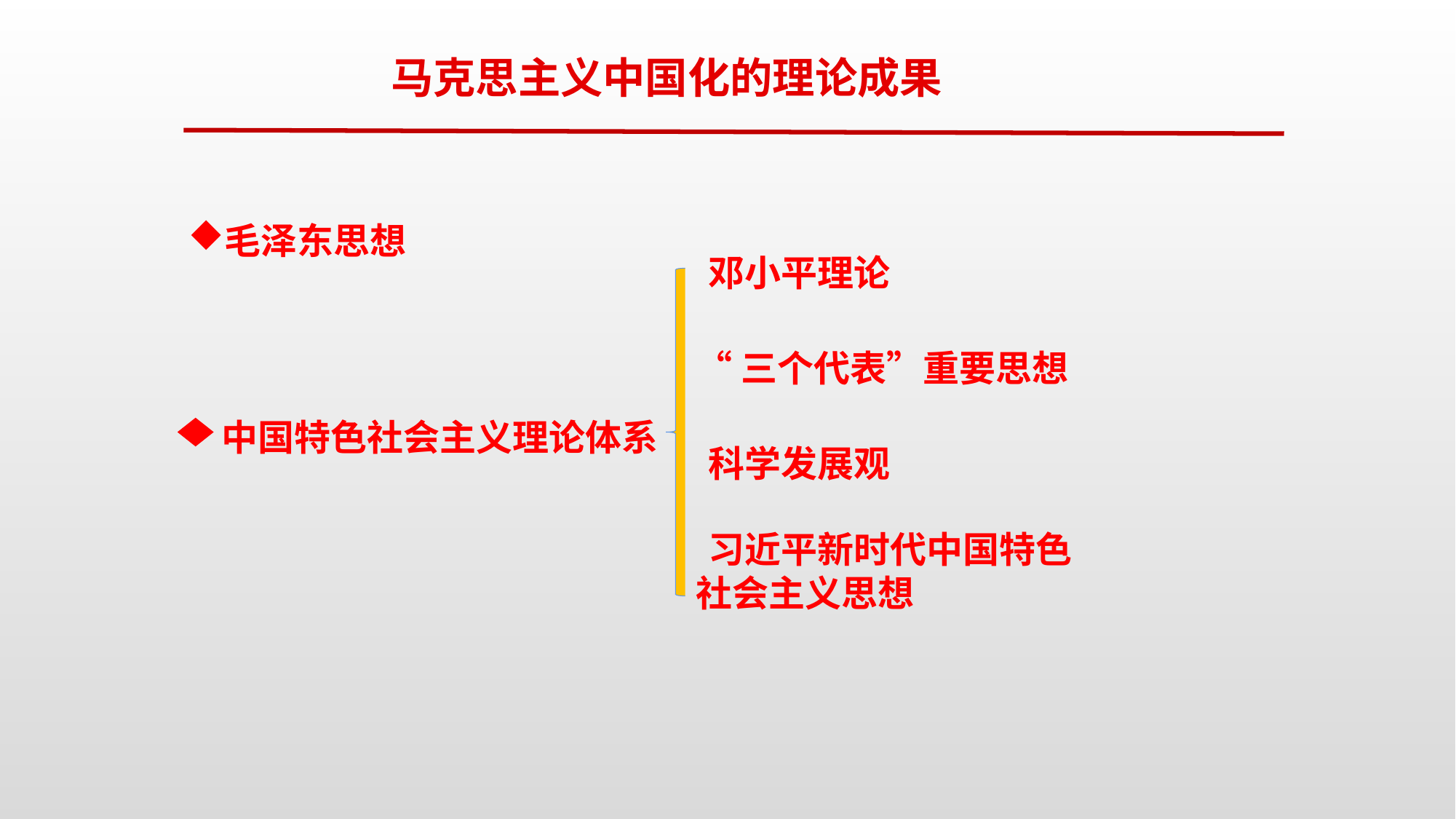

马克思主义中国化的理论成果
毛泽东思想

   中国特色社会主义理论体系
 邓小平理论

“三个代表”重要思想

 科学发展观
 习近平新时代中国特色社会主义思想